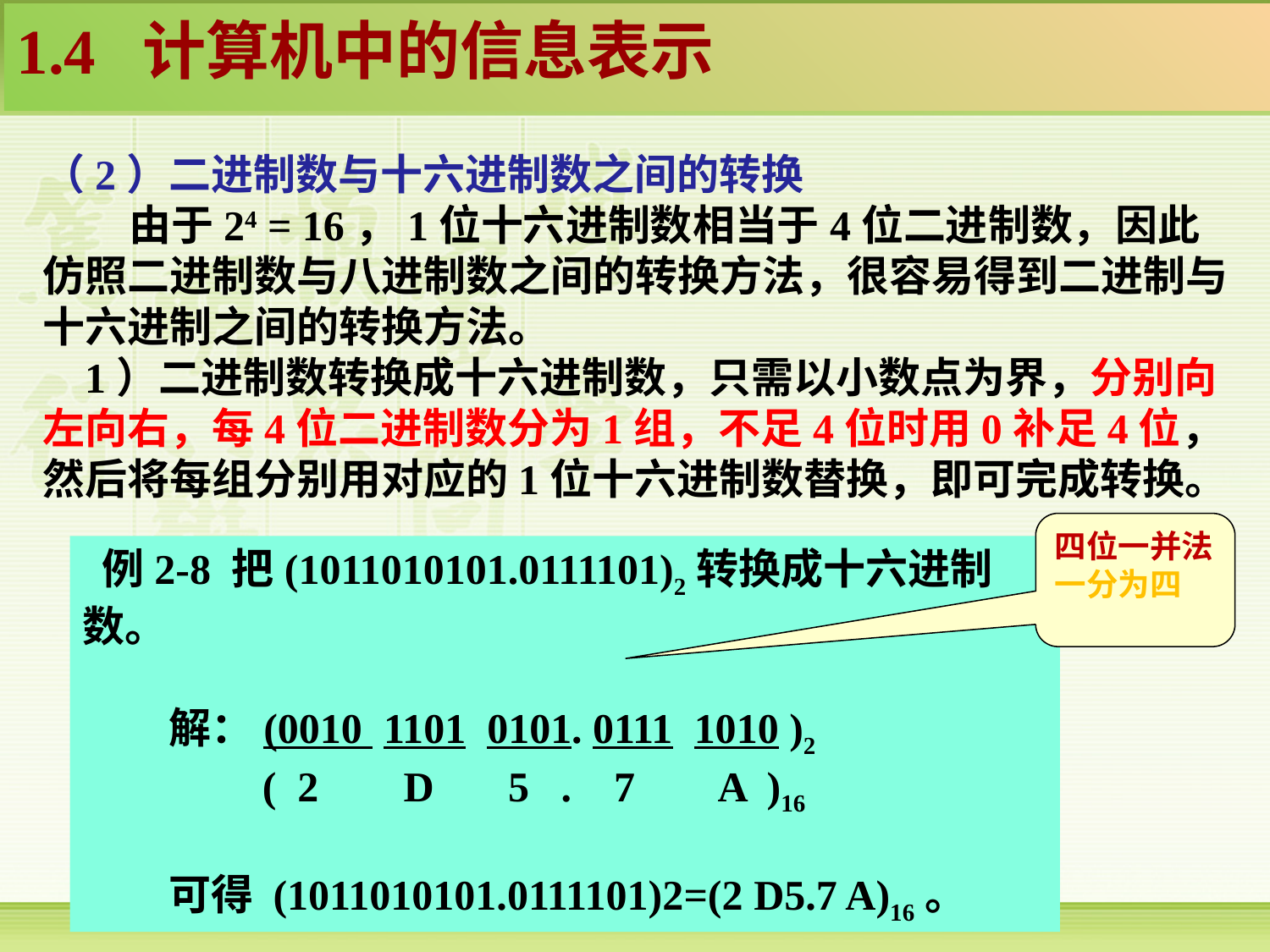

1.4  计算机中的信息表示
（2）二进制数与十六进制数之间的转换
        由于24 = 16，1位十六进制数相当于4位二进制数，因此仿照二进制数与八进制数之间的转换方法，很容易得到二进制与十六进制之间的转换方法。
    1）二进制数转换成十六进制数，只需以小数点为界，分别向左向右，每4位二进制数分为1组，不足4位时用0补足4位，然后将每组分别用对应的1位十六进制数替换，即可完成转换。
四位一并法
一分为四
 例2-8 把(1011010101.0111101)2转换成十六进制数。

        解：(0010  1101  0101. 0111  1010 )2
                 (  2        D       5   .    7        A  )16

        可得 (1011010101.0111101)2=(2 D5.7 A)16。

63